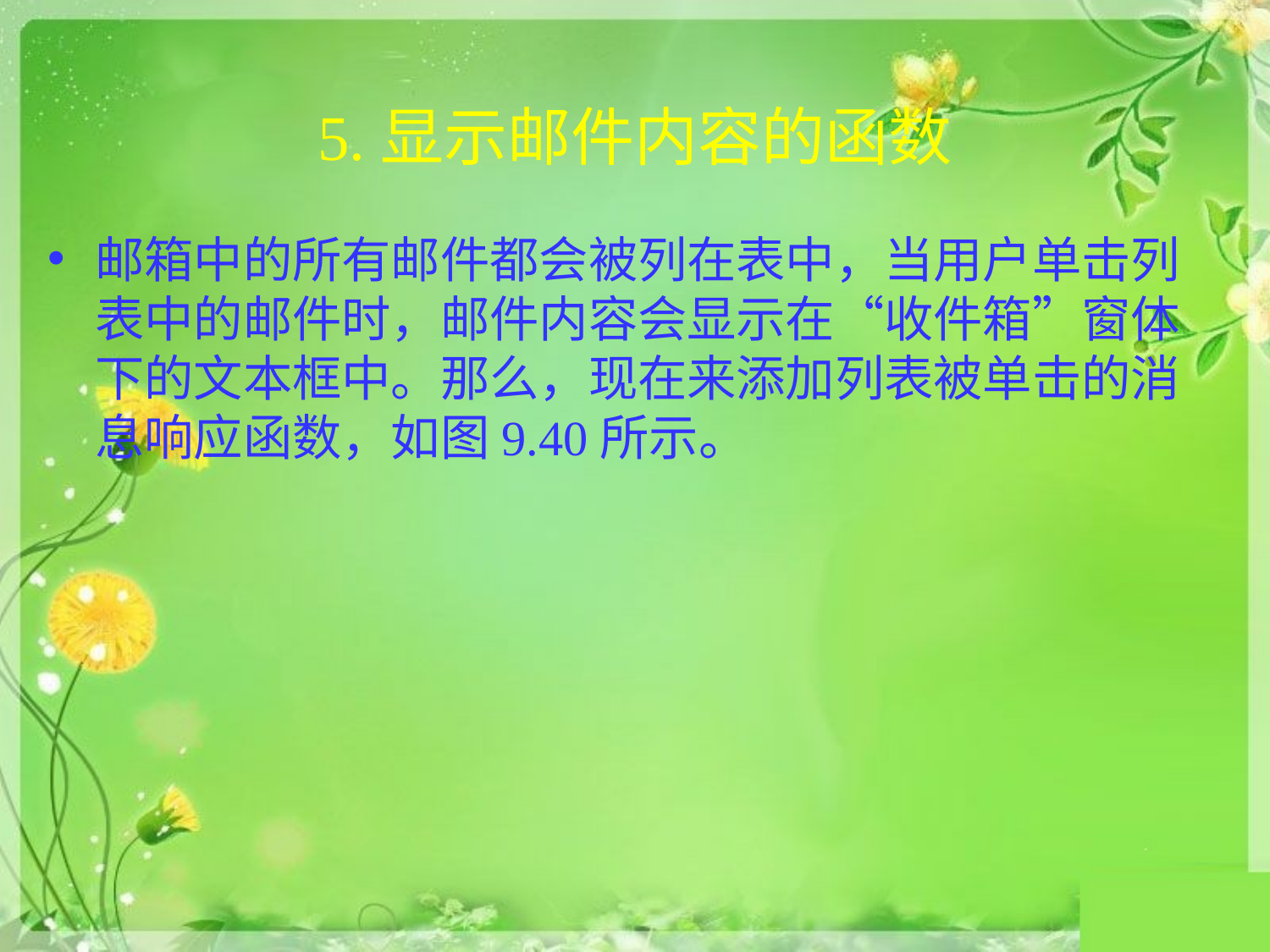

# 5.显示邮件内容的函数
邮箱中的所有邮件都会被列在表中，当用户单击列表中的邮件时，邮件内容会显示在“收件箱”窗体下的文本框中。那么，现在来添加列表被单击的消息响应函数，如图9.40所示。